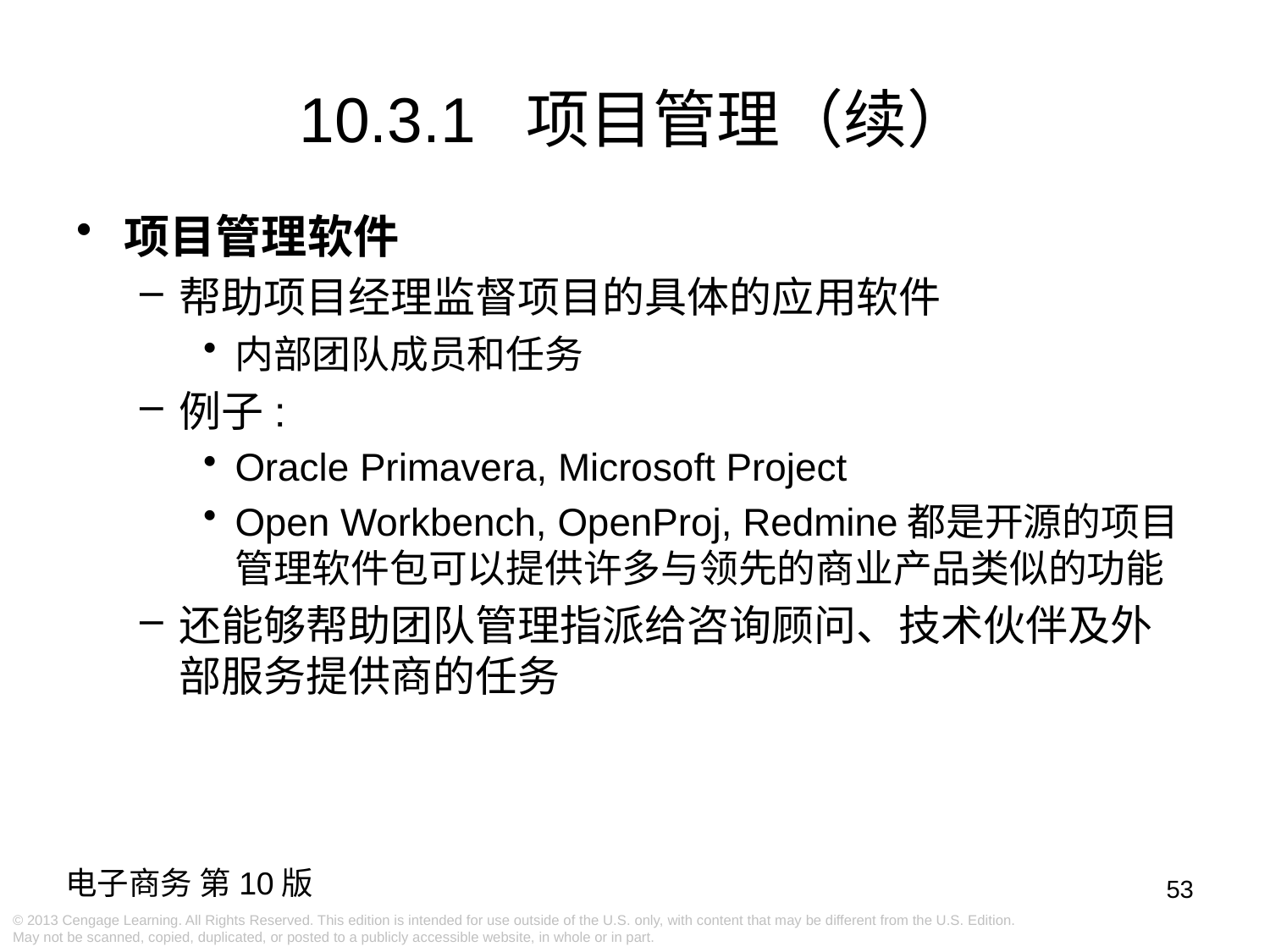

10.3.1  项目管理（续）
项目管理软件
帮助项目经理监督项目的具体的应用软件
内部团队成员和任务
例子:
Oracle Primavera, Microsoft Project
Open Workbench, OpenProj, Redmine都是开源的项目管理软件包可以提供许多与领先的商业产品类似的功能
还能够帮助团队管理指派给咨询顾问、技术伙伴及外部服务提供商的任务
53